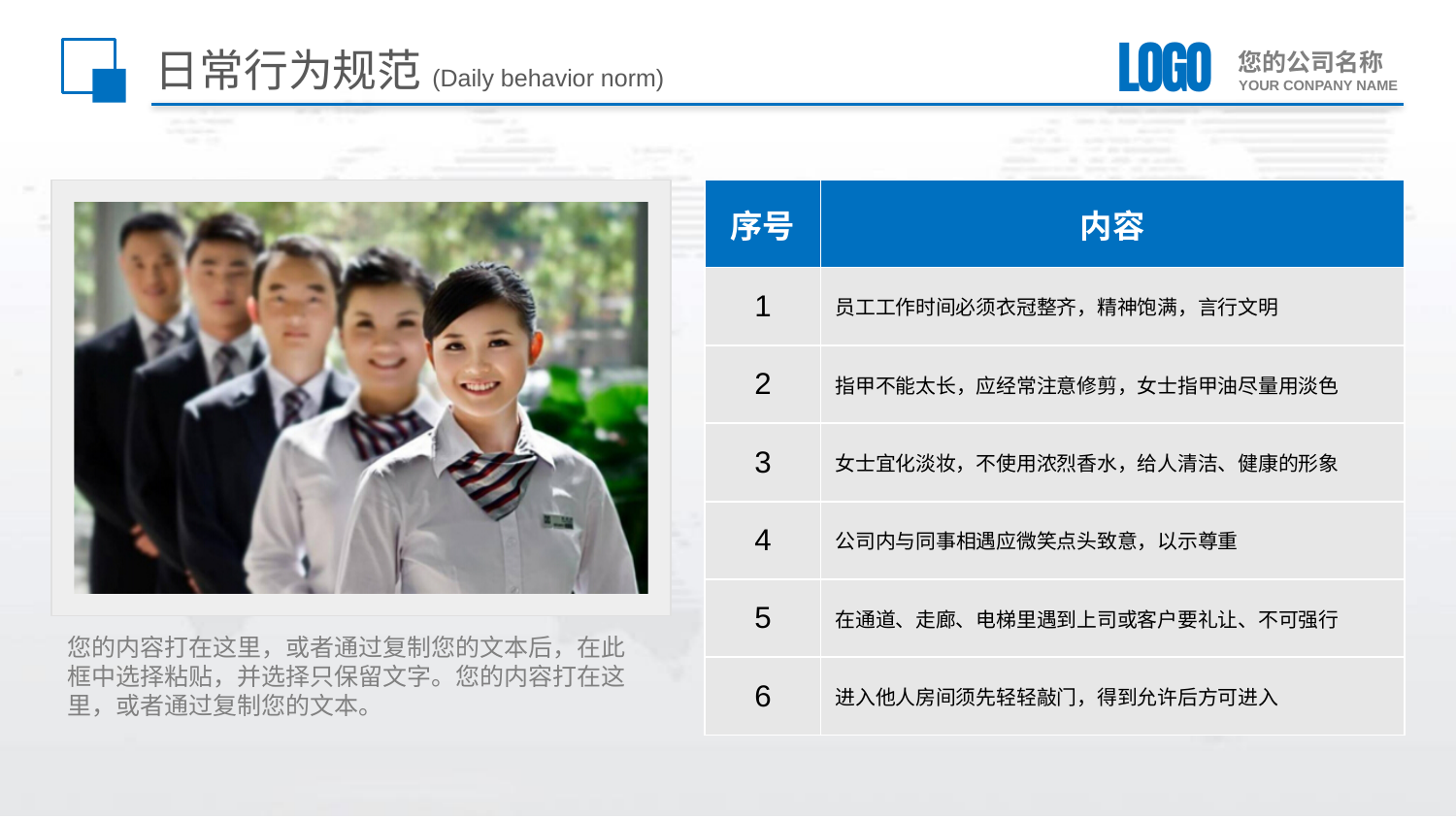

# 日常行为规范(Daily behavior norm)

| 序号 | 内容 |
| --- | --- |
| 1 | 员工工作时间必须衣冠整齐，精神饱满，言行文明 |
| 2 | 指甲不能太长，应经常注意修剪，女士指甲油尽量用淡色 |
| 3 | 女士宜化淡妆，不使用浓烈香水，给人清洁、健康的形象 |
| 4 | 公司内与同事相遇应微笑点头致意，以示尊重 |
| 5 | 在通道、走廊、电梯里遇到上司或客户要礼让、不可强行 |
| 6 | 进入他人房间须先轻轻敲门，得到允许后方可进入 |

您的内容打在这里，或者通过复制您的文本后，在此框中选择粘贴，并选择只保留文字。您的内容打在这里，或者通过复制您的文本。